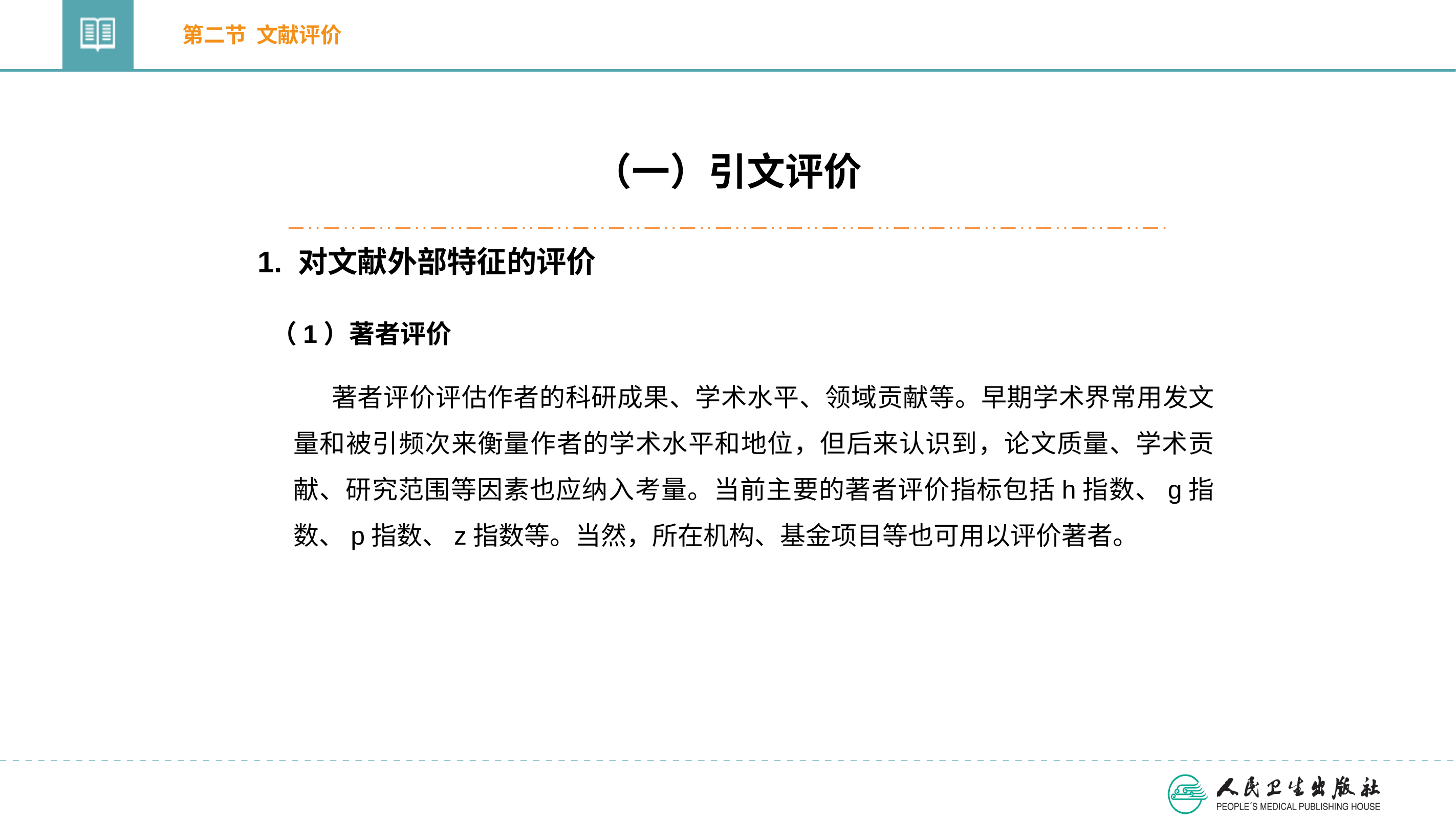

第二节  文献评价
（一）引文评价

1. 对文献外部特征的评价
（1）著者评价
著者评价评估作者的科研成果、学术水平、领域贡献等。早期学术界常用发文量和被引频次来衡量作者的学术水平和地位，但后来认识到，论文质量、学术贡献、研究范围等因素也应纳入考量。当前主要的著者评价指标包括h指数、g指数、p指数、z指数等。当然，所在机构、基金项目等也可用以评价著者。